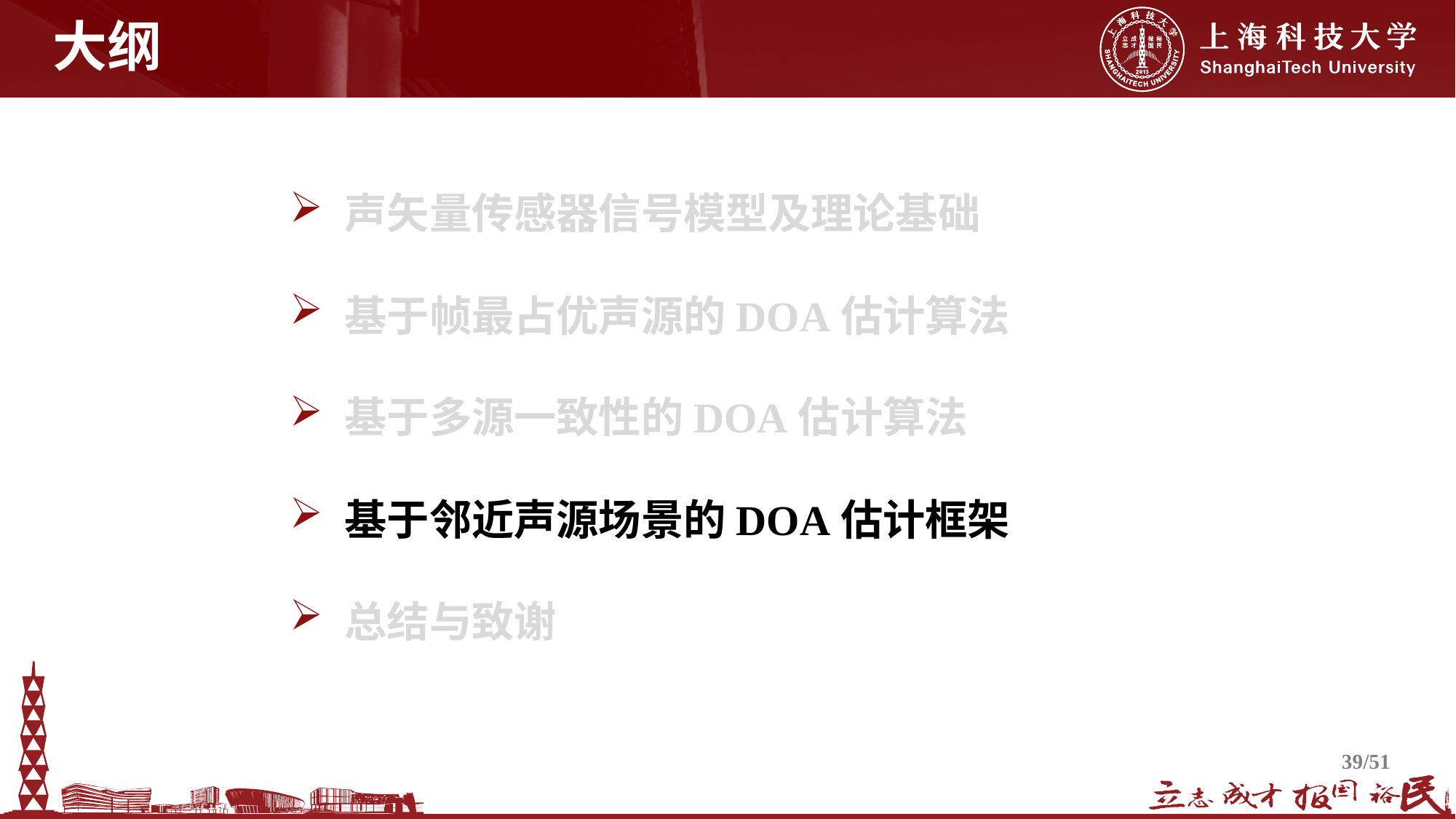

# 大纲
声矢量传感器信号模型及理论基础

基于帧最占优声源的DOA估计算法

基于多源一致性的DOA估计算法

基于邻近声源场景的DOA估计框架

总结与致谢
39/51